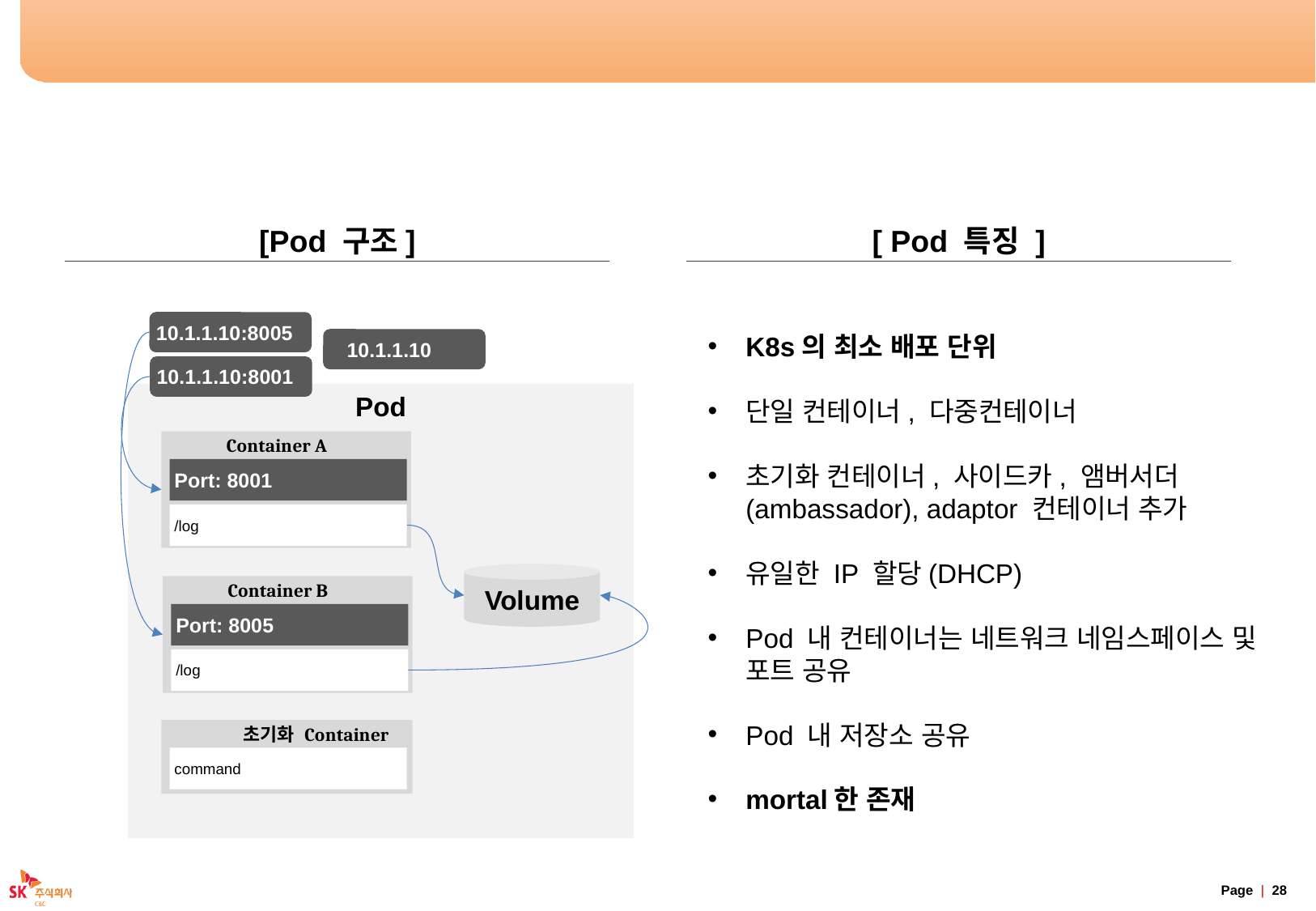

# Pod
[Pod 구조]
[ Pod 특징 ]
10.1.1.10:8005
K8s의 최소 배포 단위

단일 컨테이너, 다중컨테이너

초기화 컨테이너, 사이드카, 앰버서더(ambassador), adaptor 컨테이너 추가

유일한 IP 할당(DHCP)

Pod 내 컨테이너는 네트워크 네임스페이스 및 포트 공유

Pod 내 저장소 공유

mortal한 존재
   10.1.1.10
10.1.1.10:8001

Pod
Container A

Port: 8001
/log
Volume
Container B

Port: 8005
/log
초기화 Container

command